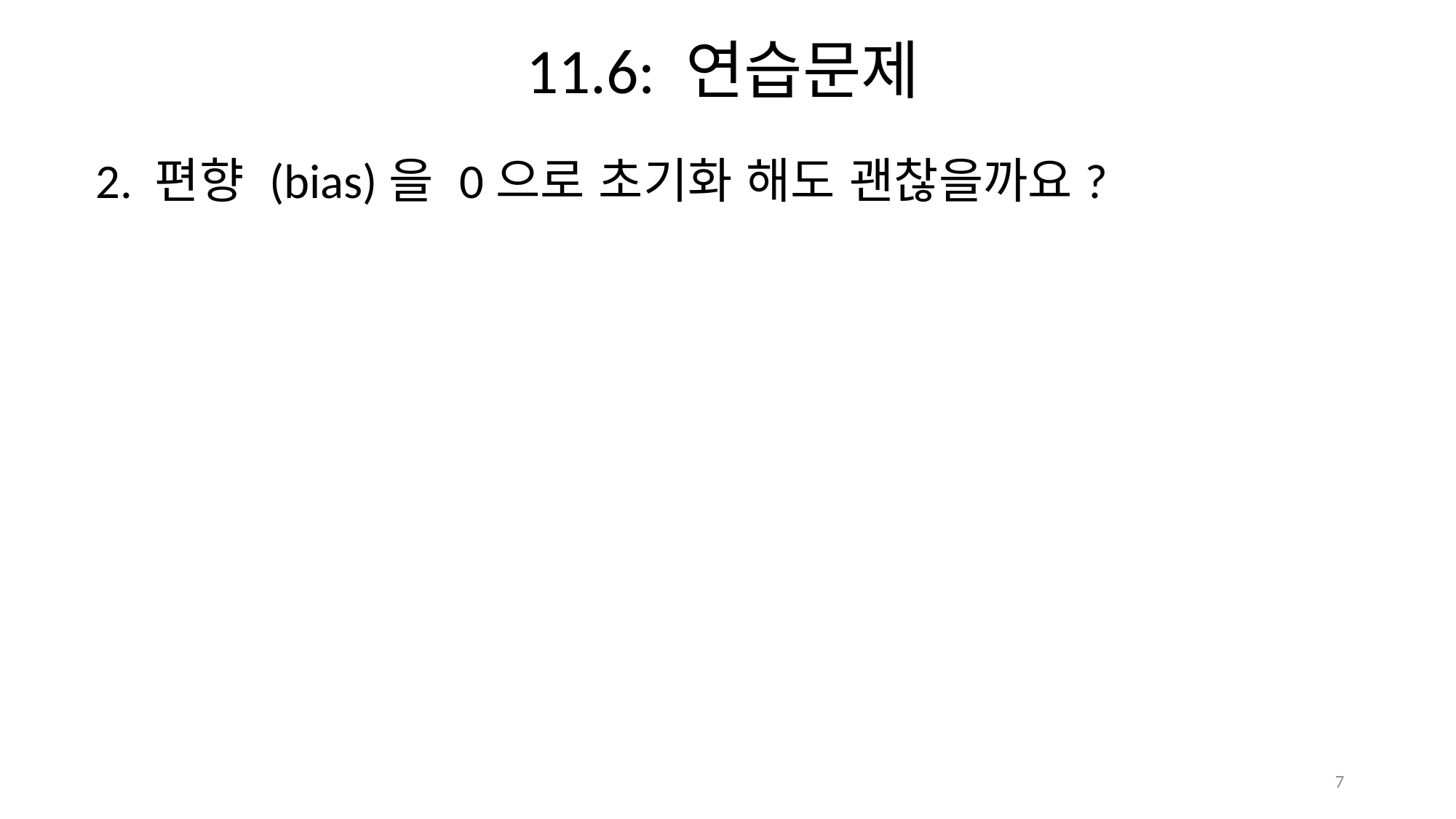

11.6: 연습문제
2. 편향 (bias)을 0으로 초기화 해도 괜찮을까요?
7